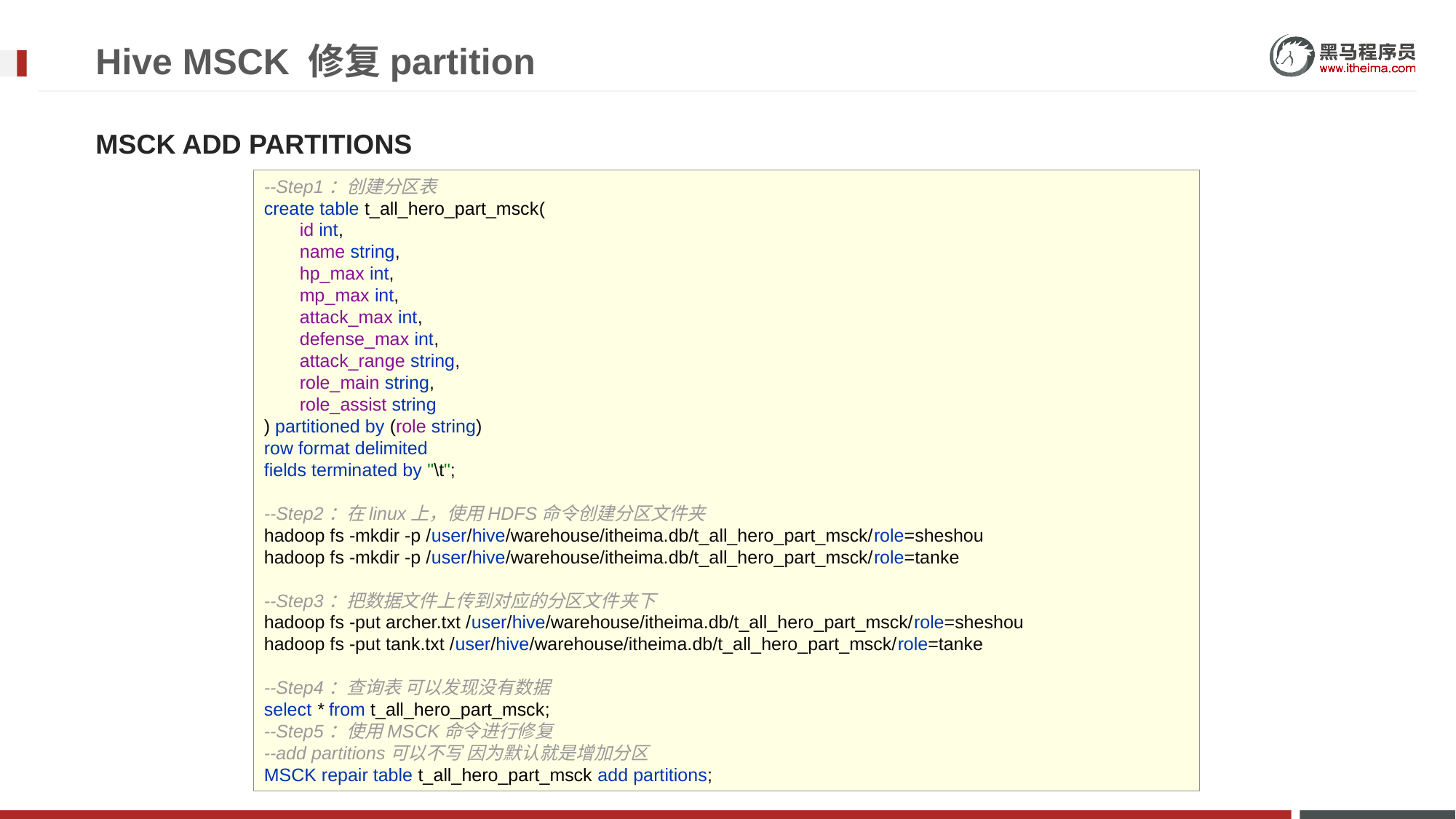

# Hive MSCK 修复partition
MSCK ADD PARTITIONS
--Step1：创建分区表
create table t_all_hero_part_msck(
       id int,
       name string,
       hp_max int,
       mp_max int,
       attack_max int,
       defense_max int,
       attack_range string,
       role_main string,
       role_assist string
) partitioned by (role string)
row format delimited
fields terminated by "\t";
--Step2：在linux上，使用HDFS命令创建分区文件夹
hadoop fs -mkdir -p /user/hive/warehouse/itheima.db/t_all_hero_part_msck/role=sheshou
hadoop fs -mkdir -p /user/hive/warehouse/itheima.db/t_all_hero_part_msck/role=tanke
--Step3：把数据文件上传到对应的分区文件夹下
hadoop fs -put archer.txt /user/hive/warehouse/itheima.db/t_all_hero_part_msck/role=sheshou
hadoop fs -put tank.txt /user/hive/warehouse/itheima.db/t_all_hero_part_msck/role=tanke
--Step4：查询表 可以发现没有数据
select * from t_all_hero_part_msck;
--Step5：使用MSCK命令进行修复
--add partitions可以不写 因为默认就是增加分区
MSCK repair table t_all_hero_part_msck add partitions;